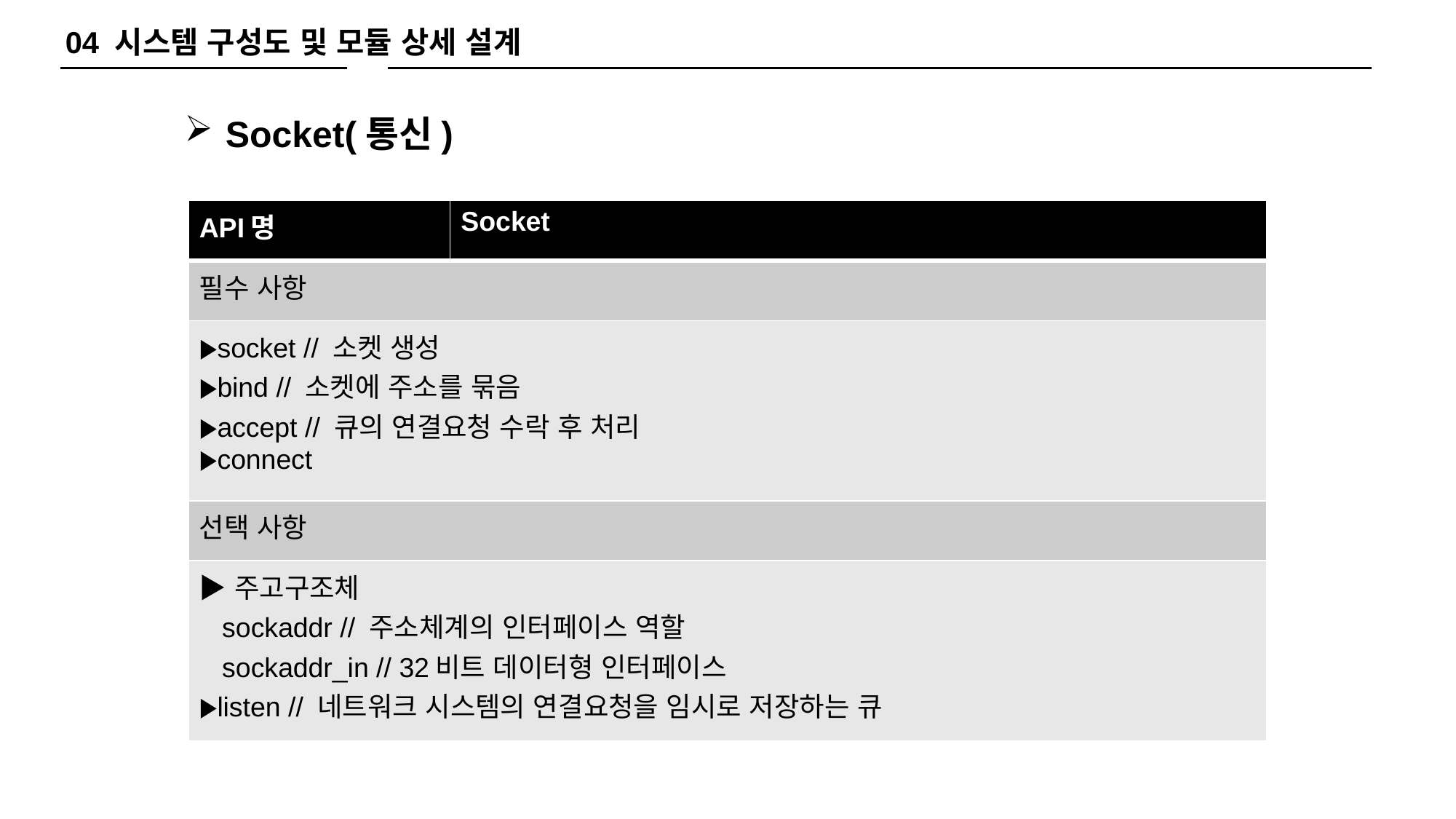

04 시스템 구성도 및 모듈 상세 설계
Socket(통신)
| API명 | Socket |
| --- | --- |
| 필수 사항 |  |
| ▶socket // 소켓 생성 ▶bind // 소켓에 주소를 묶음 ▶accept // 큐의 연결요청 수락 후 처리 ▶connect |  |
| 선택 사항 |  |
| ▶주고구조체 sockaddr // 주소체계의 인터페이스 역할 sockaddr\_in // 32비트 데이터형 인터페이스 ▶listen // 네트워크 시스템의 연결요청을 임시로 저장하는 큐 |  |